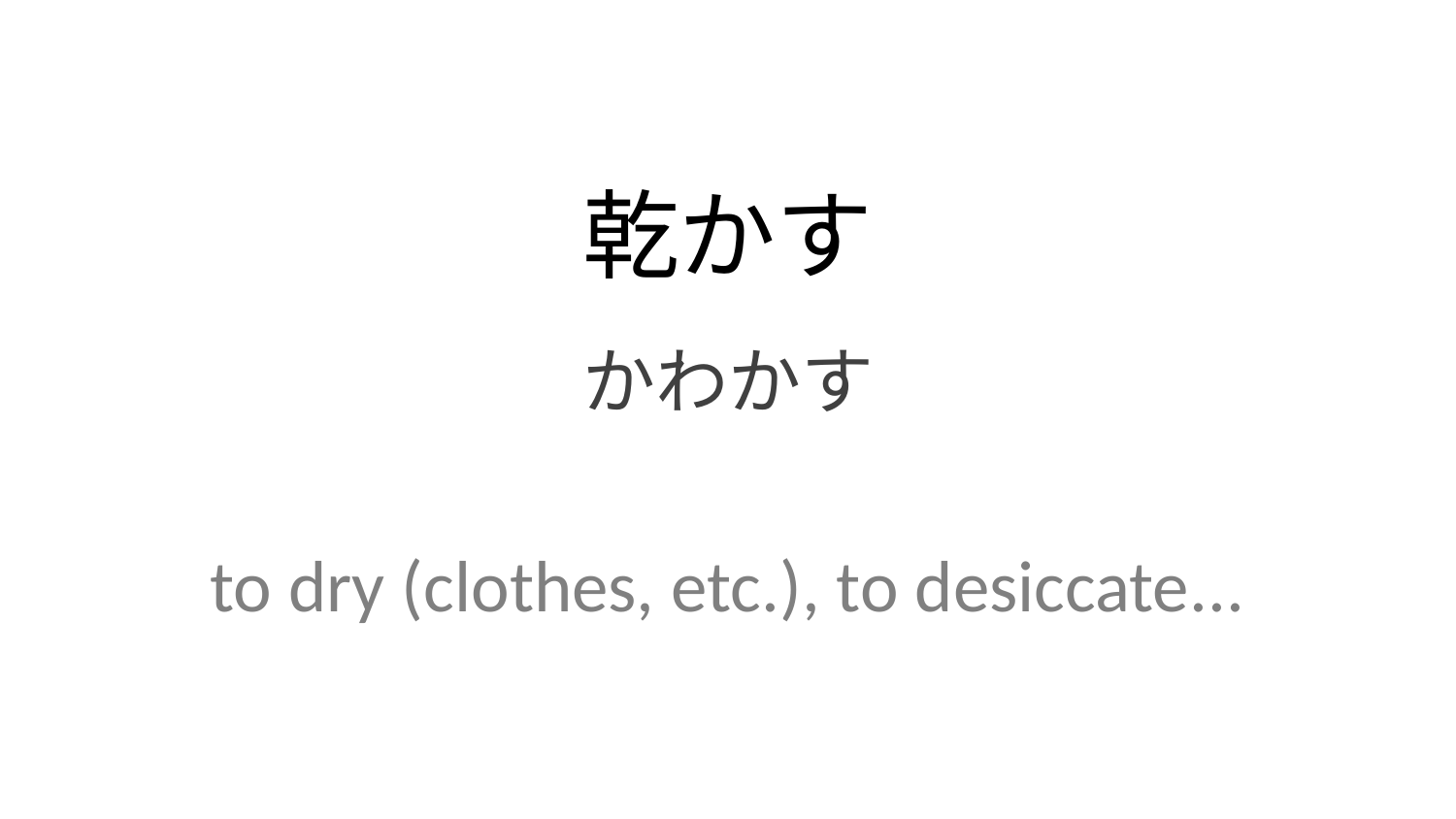

乾かす

かわかす
to dry (clothes, etc.), to desiccate...